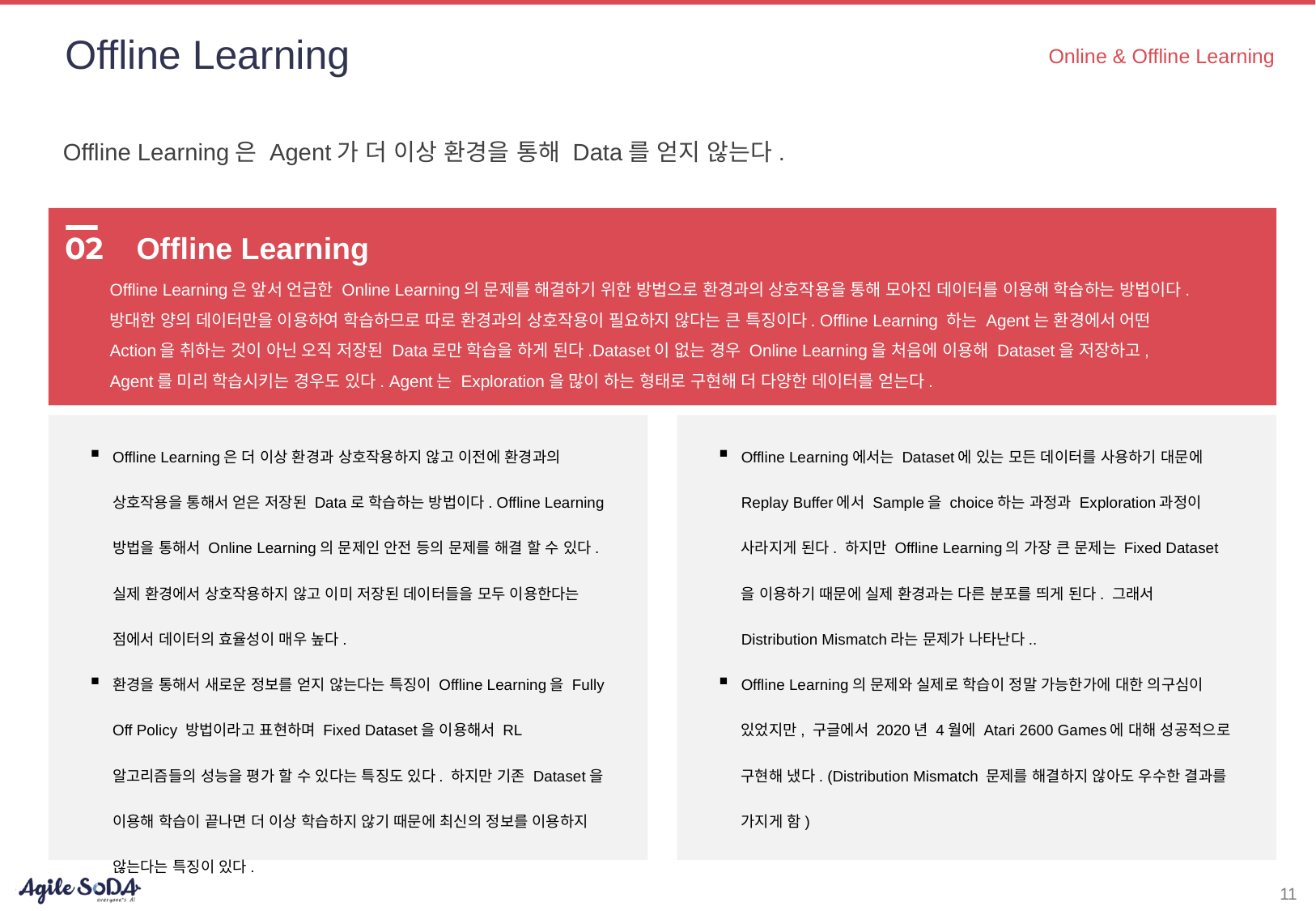

# Offline Learning
Online & Offline Learning
Offline Learning은 Agent가 더 이상 환경을 통해 Data를 얻지 않는다.

02
Offline Learning

Offline Learning은 앞서 언급한 Online Learning의 문제를 해결하기 위한 방법으로 환경과의 상호작용을 통해 모아진 데이터를 이용해 학습하는 방법이다. 방대한 양의 데이터만을 이용하여 학습하므로 따로 환경과의 상호작용이 필요하지 않다는 큰 특징이다. Offline Learning 하는 Agent는 환경에서 어떤 Action을 취하는 것이 아닌 오직 저장된 Data로만 학습을 하게 된다.Dataset이 없는 경우 Online Learning을 처음에 이용해 Dataset을 저장하고, Agent를 미리 학습시키는 경우도 있다. Agent는 Exploration을 많이 하는 형태로 구현해 더 다양한 데이터를 얻는다.
Offline Learning은 더 이상 환경과 상호작용하지 않고 이전에 환경과의 상호작용을 통해서 얻은 저장된 Data로 학습하는 방법이다. Offline Learning 방법을 통해서 Online Learning의 문제인 안전 등의 문제를 해결 할 수 있다. 실제 환경에서 상호작용하지 않고 이미 저장된 데이터들을 모두 이용한다는 점에서 데이터의 효율성이 매우 높다.
환경을 통해서 새로운 정보를 얻지 않는다는 특징이 Offline Learning을 Fully Off Policy 방법이라고 표현하며 Fixed Dataset을 이용해서 RL 알고리즘들의 성능을 평가 할 수 있다는 특징도 있다. 하지만 기존 Dataset을 이용해 학습이 끝나면 더 이상 학습하지 않기 때문에 최신의 정보를 이용하지 않는다는 특징이 있다.
Offline Learning에서는 Dataset에 있는 모든 데이터를 사용하기 대문에 Replay Buffer에서 Sample을 choice하는 과정과 Exploration과정이 사라지게 된다. 하지만 Offline Learning의 가장 큰 문제는 Fixed Dataset을 이용하기 때문에 실제 환경과는 다른 분포를 띄게 된다. 그래서 Distribution Mismatch라는 문제가 나타난다..
Offline Learning의 문제와 실제로 학습이 정말 가능한가에 대한 의구심이 있었지만, 구글에서 2020년 4월에 Atari 2600 Games에 대해 성공적으로 구현해 냈다. (Distribution Mismatch 문제를 해결하지 않아도 우수한 결과를 가지게 함)